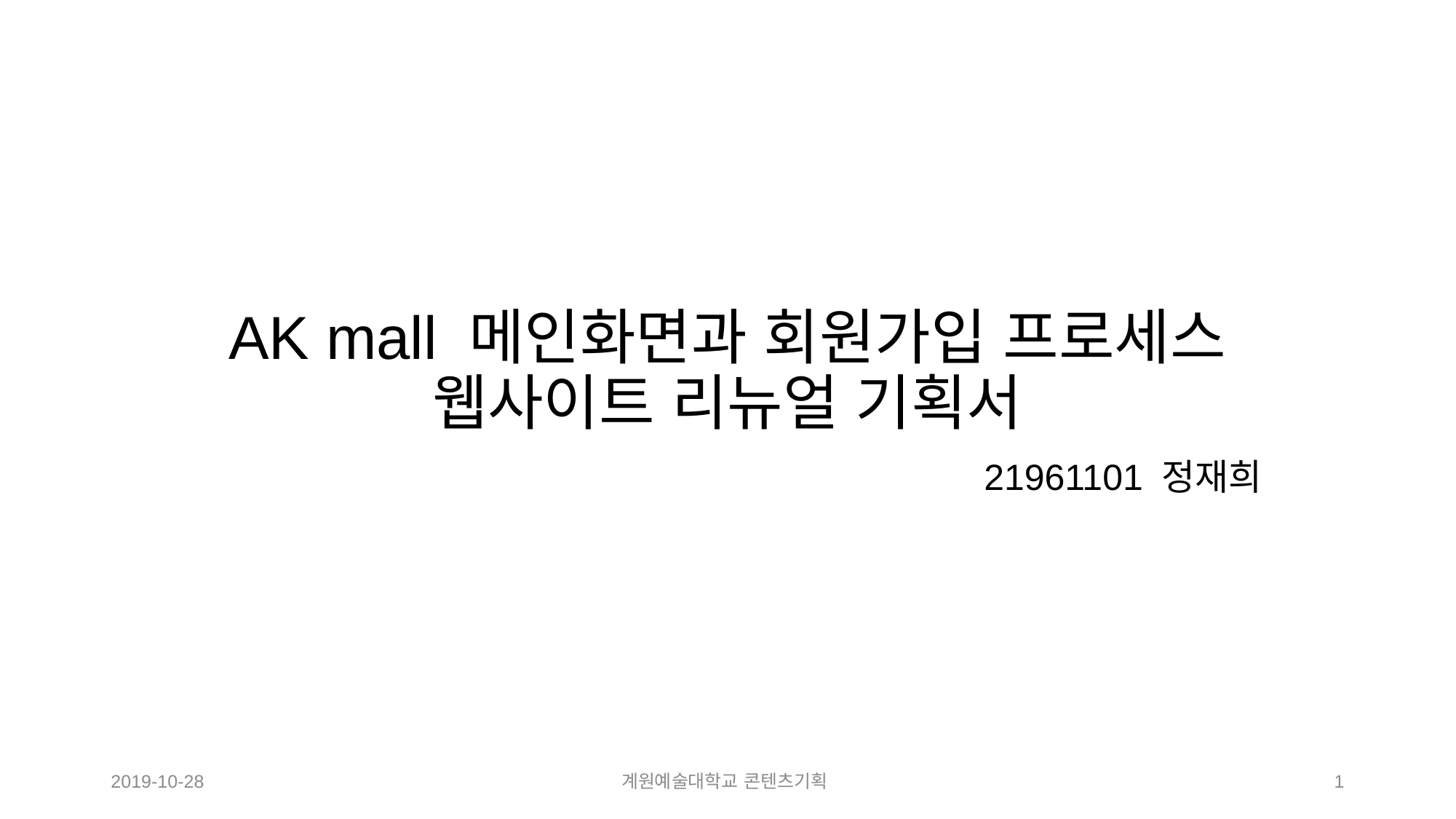

# AK mall 메인화면과 회원가입 프로세스 웹사이트 리뉴얼 기획서
21961101 정재희
2019-10-28
계원예술대학교 콘텐츠기획
1